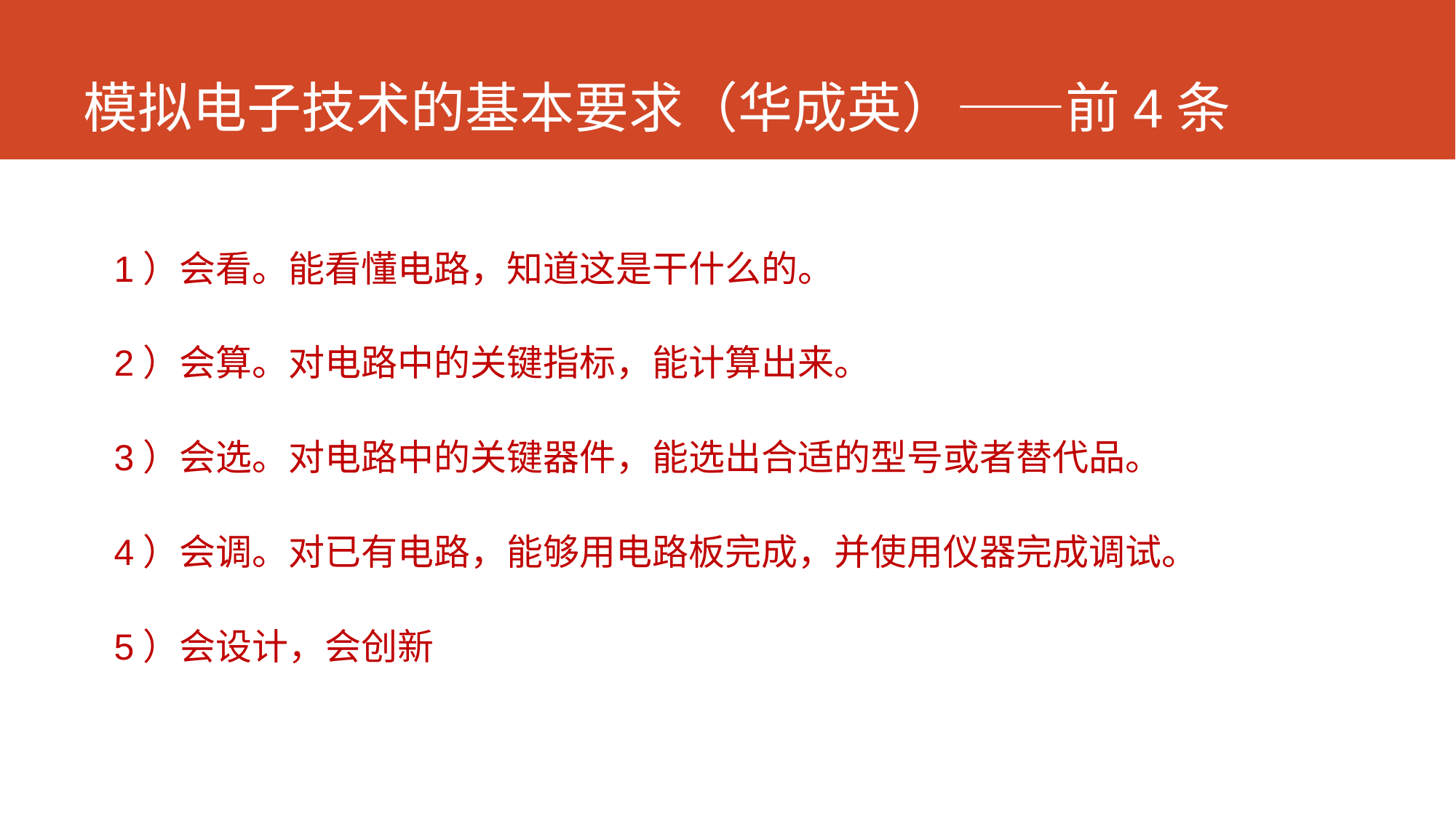

# 模拟电子技术的基本要求（华成英）——前4条
1）会看。能看懂电路，知道这是干什么的。
2）会算。对电路中的关键指标，能计算出来。
3）会选。对电路中的关键器件，能选出合适的型号或者替代品。
4）会调。对已有电路，能够用电路板完成，并使用仪器完成调试。
5）会设计，会创新